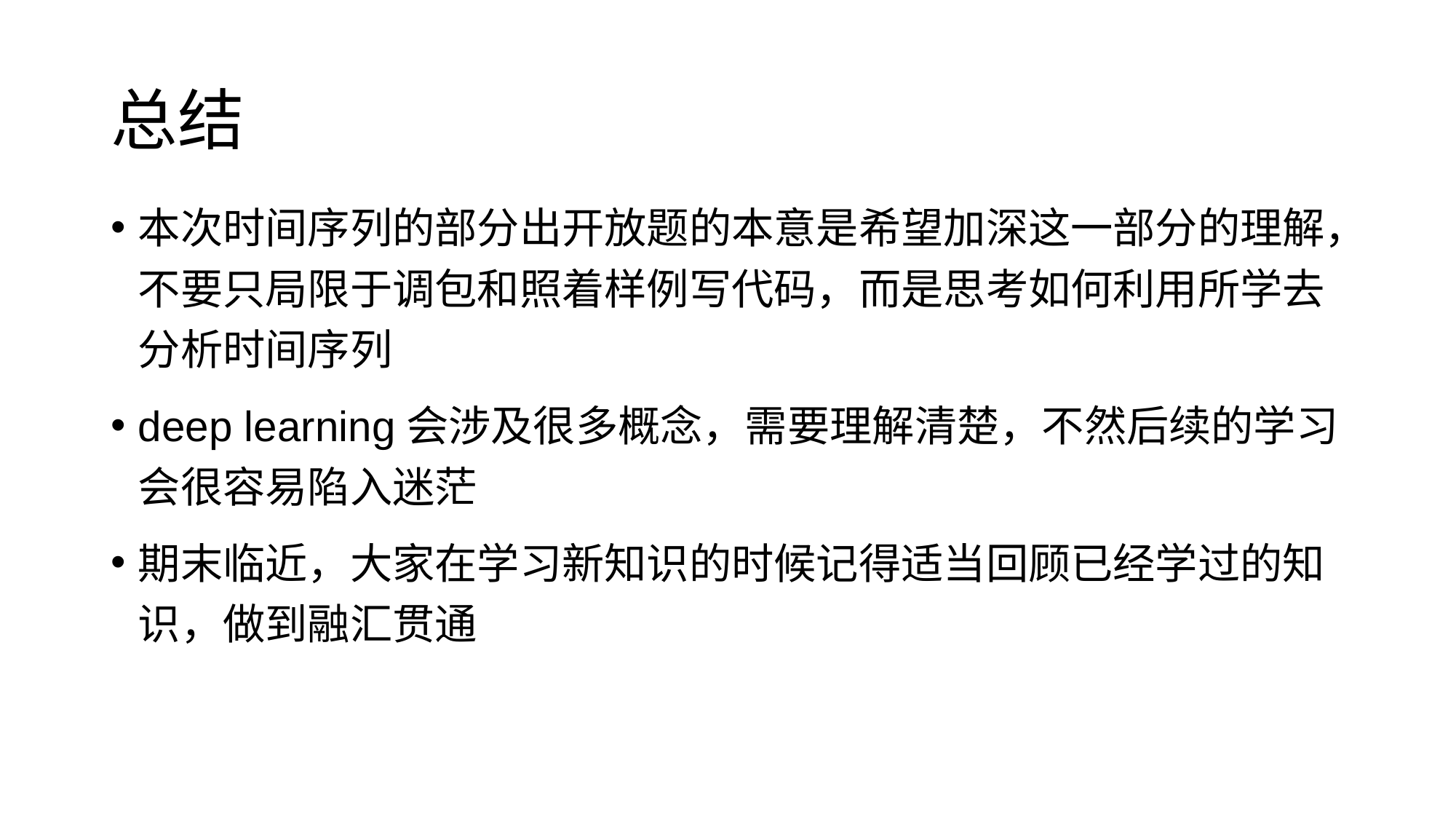

# 总结
本次时间序列的部分出开放题的本意是希望加深这一部分的理解，不要只局限于调包和照着样例写代码，而是思考如何利用所学去分析时间序列
deep learning会涉及很多概念，需要理解清楚，不然后续的学习会很容易陷入迷茫
期末临近，大家在学习新知识的时候记得适当回顾已经学过的知识，做到融汇贯通